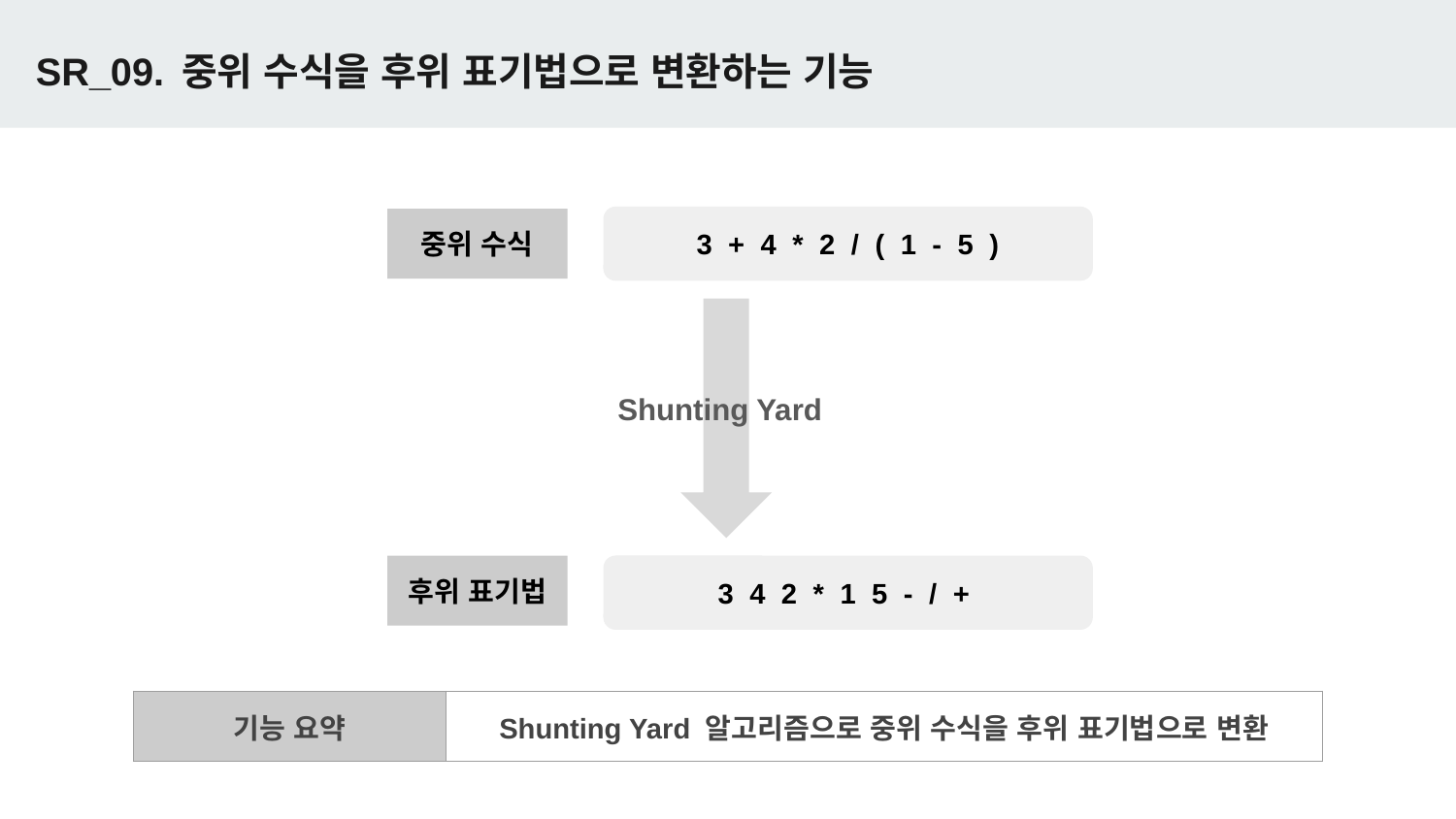

# SR_09. 중위 수식을 후위 표기법으로 변환하는 기능
3  +  4  *  2  /  (  1  -  5  )
중위 수식

Shunting Yard
후위 표기법
3  4  2  *  1  5  -  /  +
| 기능 요약 | Shunting Yard 알고리즘으로 중위 수식을 후위 표기법으로 변환 |
| --- | --- |